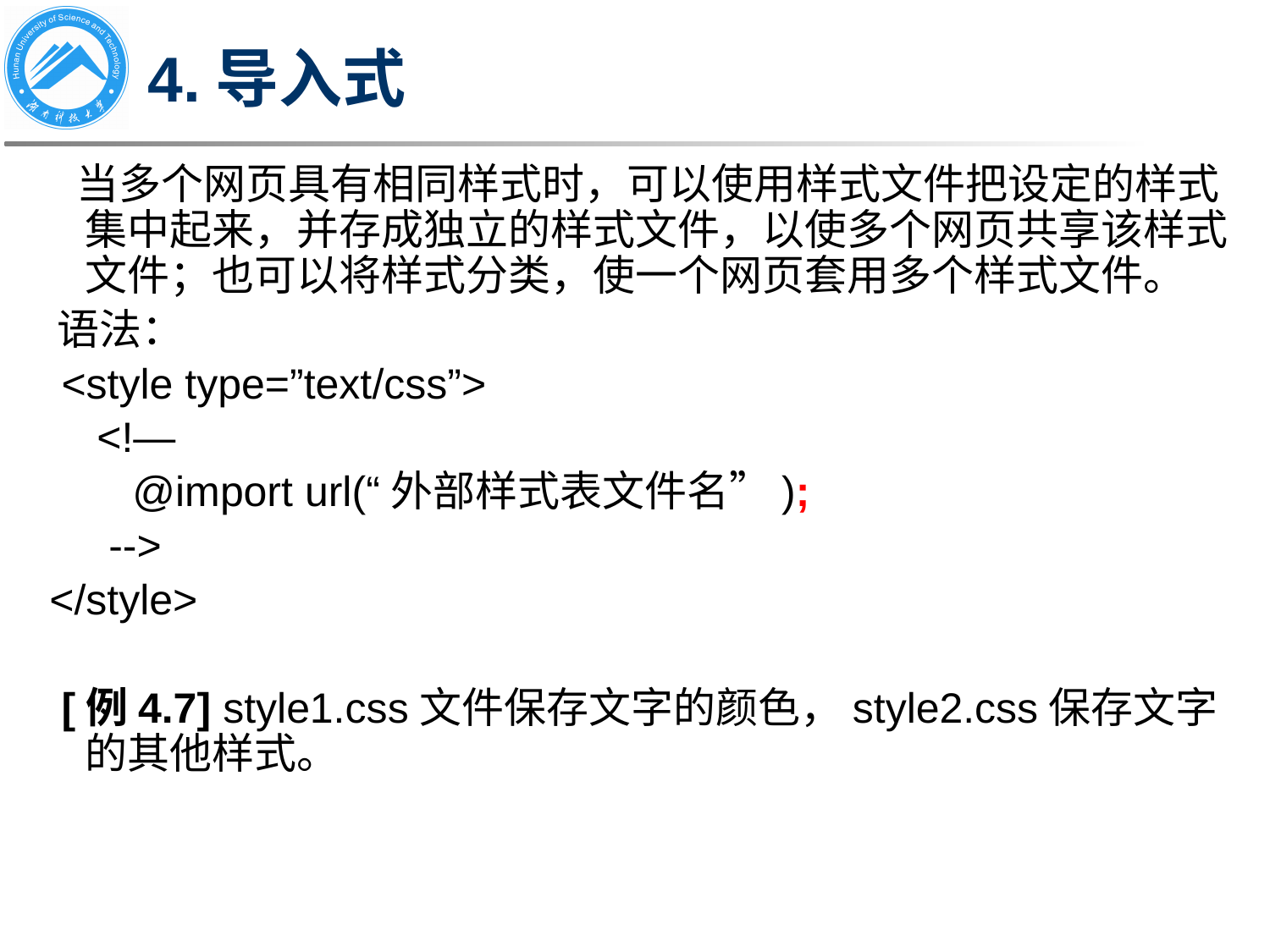

# 4.导入式
   当多个网页具有相同样式时，可以使用样式文件把设定的样式集中起来，并存成独立的样式文件，以使多个网页共享该样式文件；也可以将样式分类，使一个网页套用多个样式文件。
 语法：
  <style type=”text/css”>
     <!—
        @import url(“外部样式表文件名”);
      -->
 </style>

  [例4.7] style1.css文件保存文字的颜色，style2.css保存文字的其他样式。